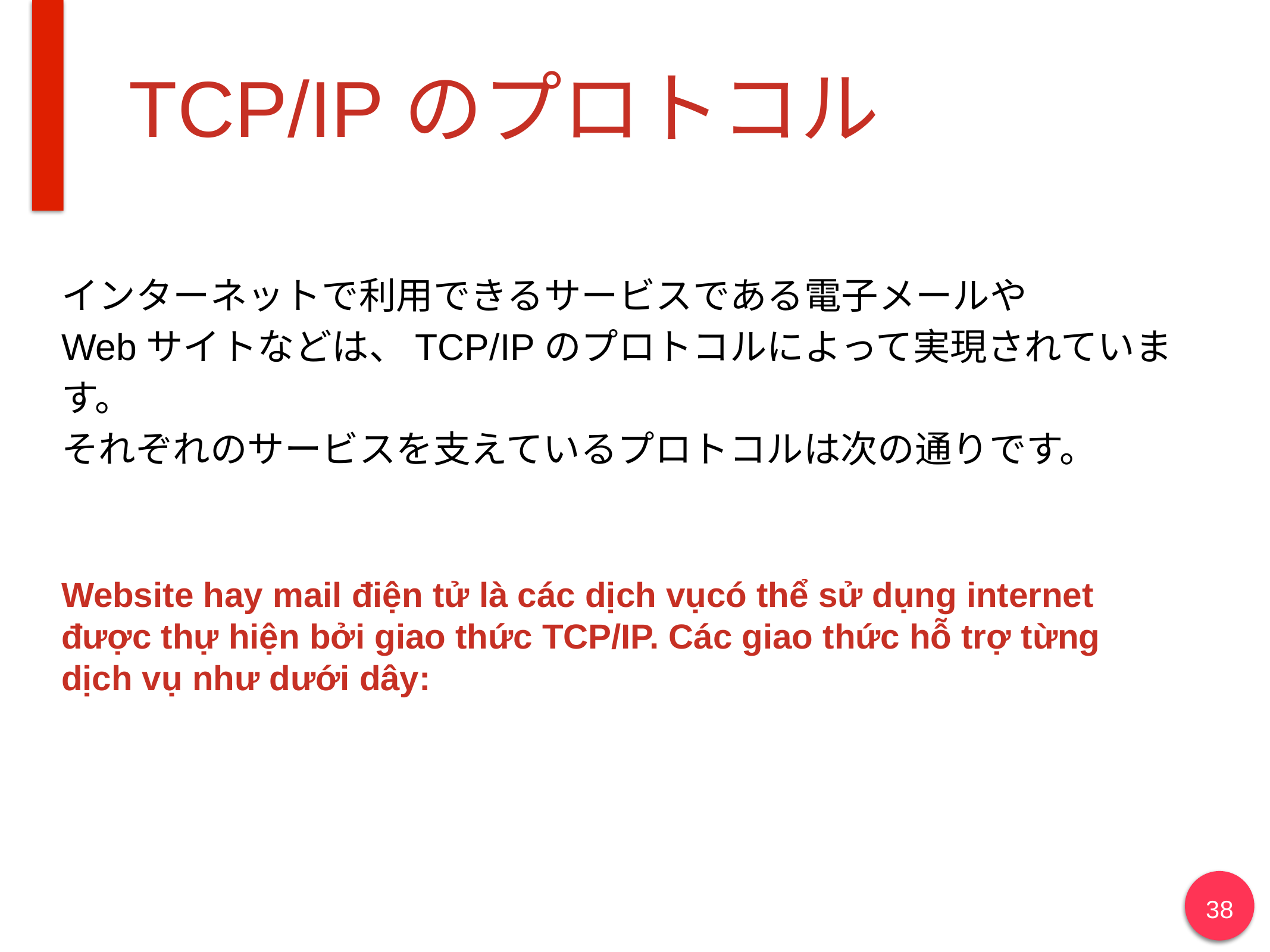

# TCP/IPのプロトコル

インターネットで利用できるサービスである電子メールや
Webサイトなどは、TCP/IPのプロトコルによって実現されています。
それぞれのサービスを支えているプロトコルは次の通りです。

Website hay mail điện tử là các dịch vụcó thể sử dụng internet được thự hiện bởi giao thức TCP/IP. Các giao thức hỗ trợ từng dịch vụ như dưới dây:
38